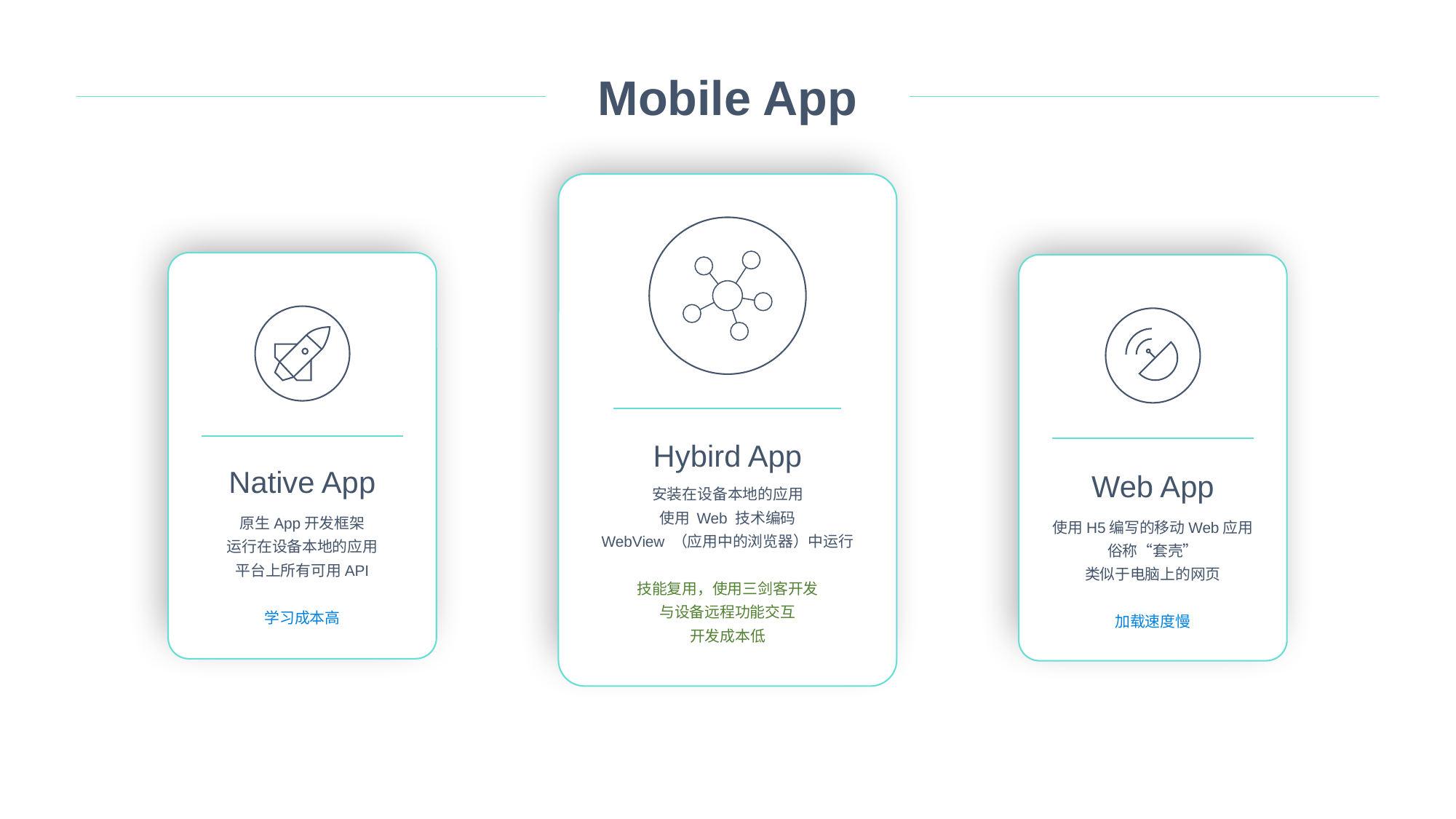

Mobile App

Hybird App
安装在设备本地的应用
使用 Web 技术编码
WebView （应用中的浏览器）中运行

技能复用，使用三剑客开发
与设备远程功能交互
开发成本低

Native App
原生App开发框架
运行在设备本地的应用
平台上所有可用API

学习成本高

Web App
使用H5编写的移动Web应用
俗称“套壳”
类似于电脑上的网页

加载速度慢